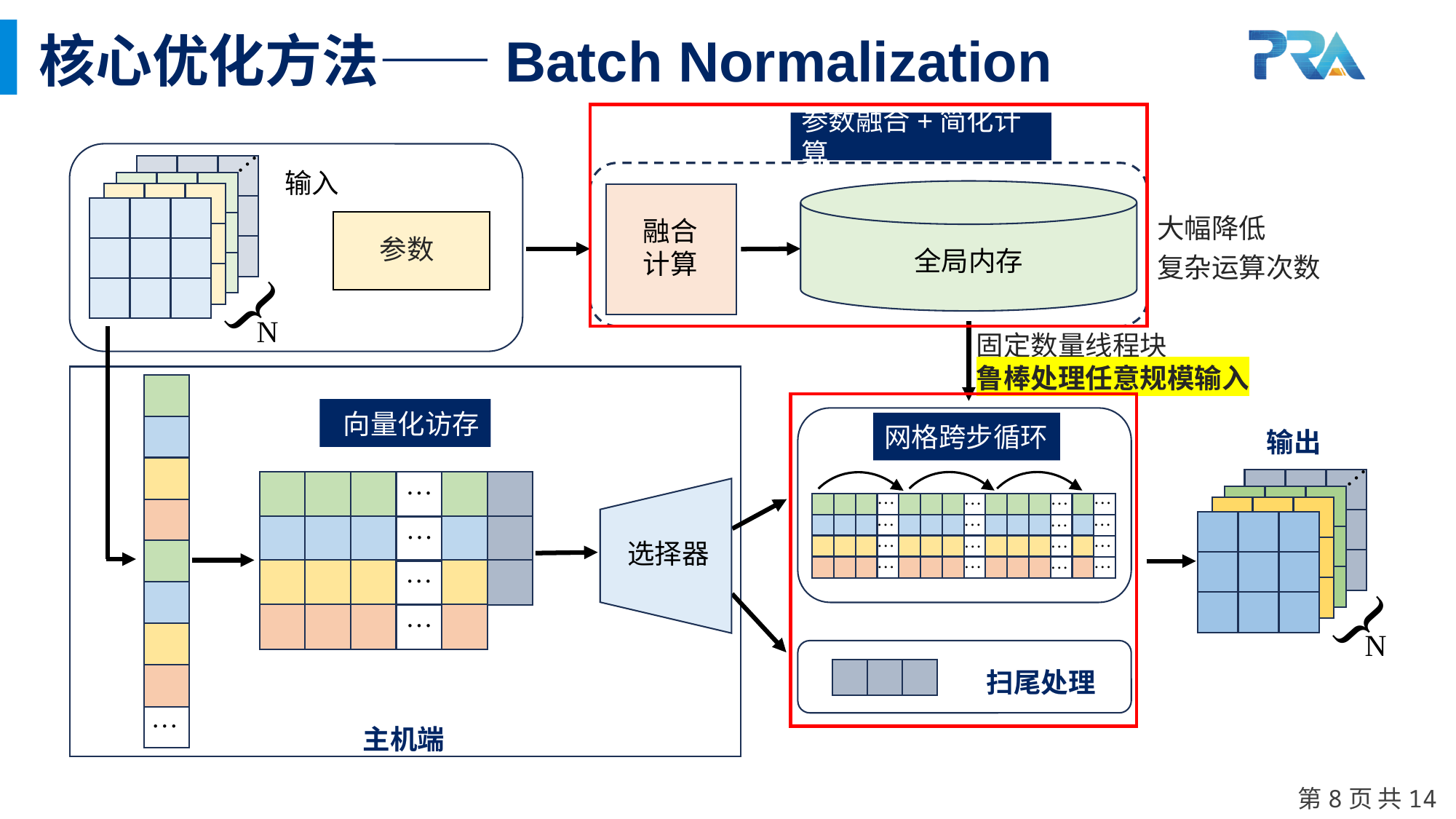

核心优化方法——Batch Normalization

参数融合+简化计算
…

}
N

参数

全局内存

融合
计算

…

…

}
N

选择器
…

…
…
…
…
…
…
…
…
…
…
…
…
…
…
…
…

…
…
…
输入
大幅降低
复杂运算次数
固定数量线程块
鲁棒处理任意规模输入

 向量化访存
输出
网格跨步循环

扫尾处理
主机端
第8页 共14页